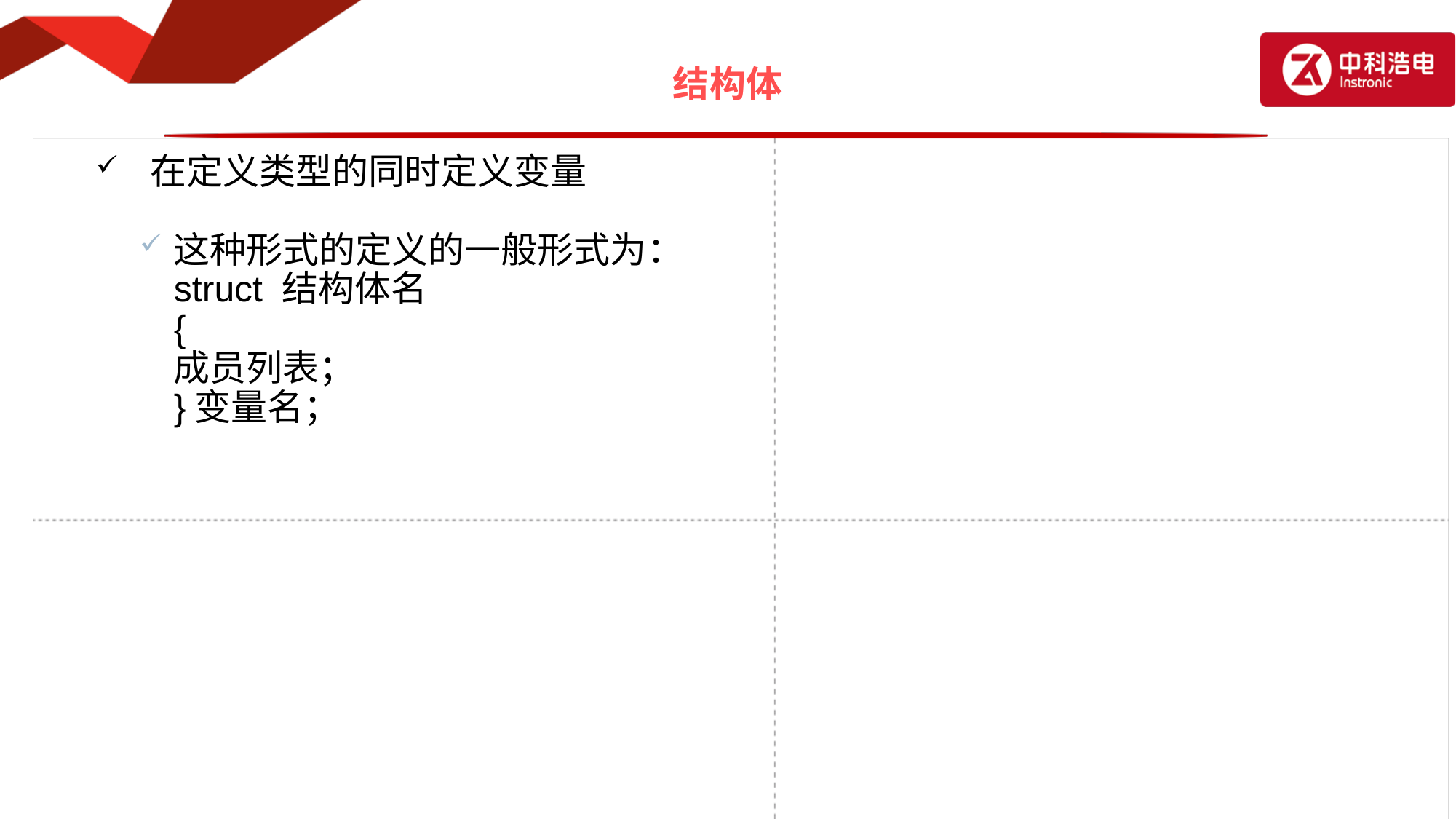

# 结构体
在定义类型的同时定义变量

这种形式的定义的一般形式为：
	struct 结构体名
	{
   	成员列表；
	}变量名；